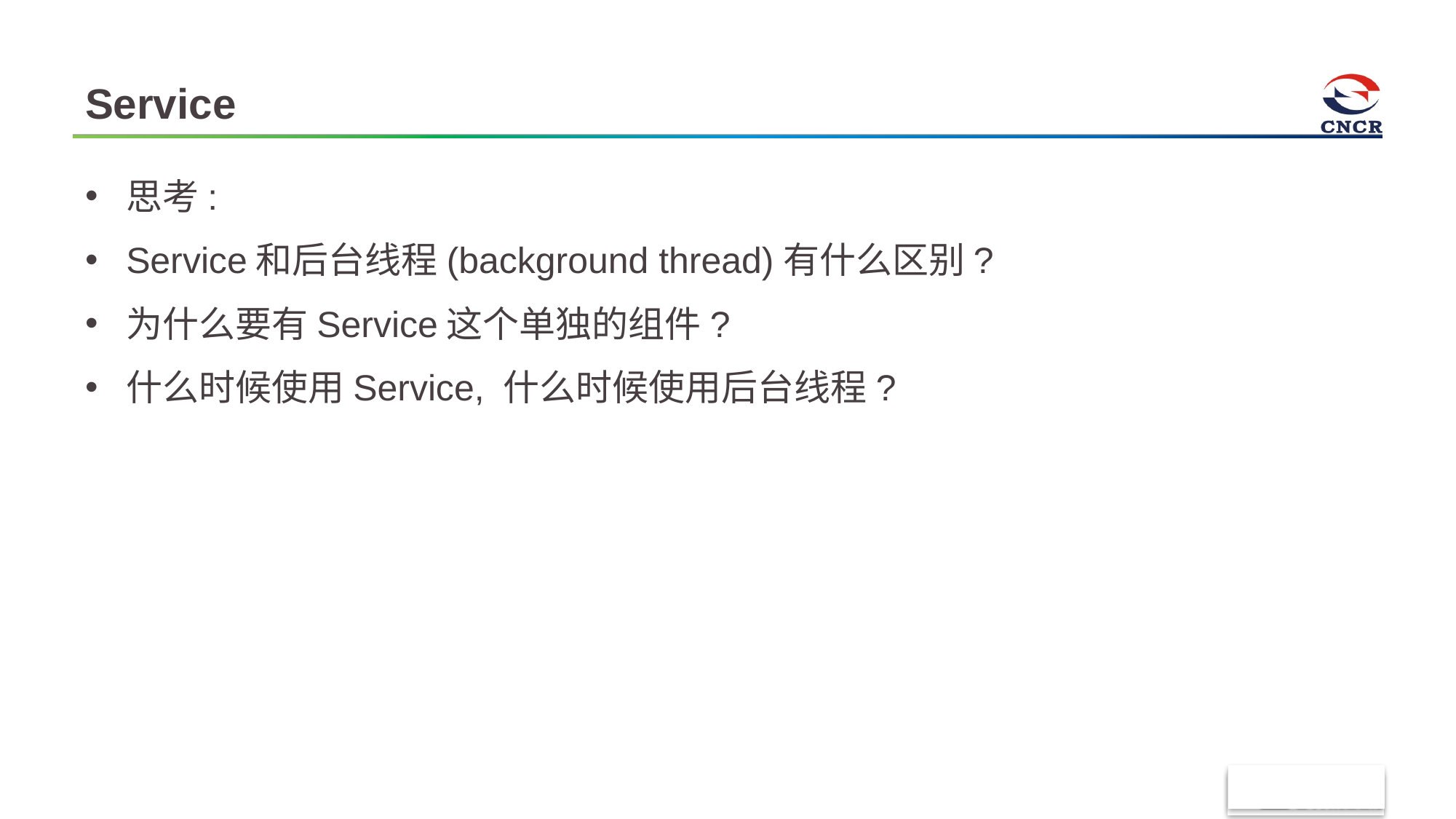

# Service
思考:
Service和后台线程(background thread)有什么区别?
为什么要有Service这个单独的组件?
什么时候使用Service, 什么时候使用后台线程?